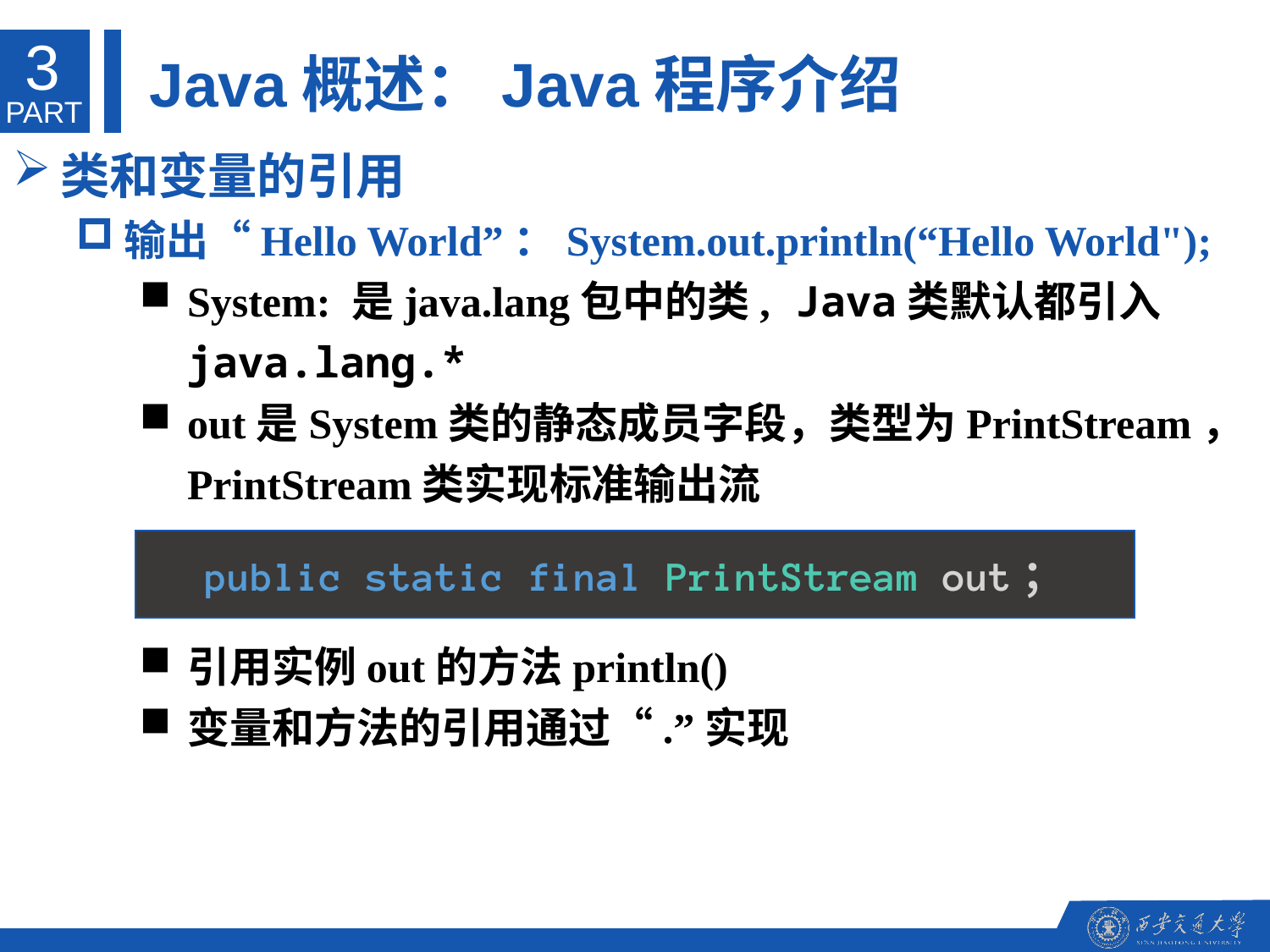

3
Java概述：Java程序介绍

PART
类和变量的引用
输出“Hello World”：System.out.println(“Hello World");
System: 是java.lang包中的类, Java类默认都引入java.lang.*
out是System类的静态成员字段，类型为PrintStream， PrintStream类实现标准输出流

引用实例out的方法println()
变量和方法的引用通过“.”实现

public static final PrintStream out；